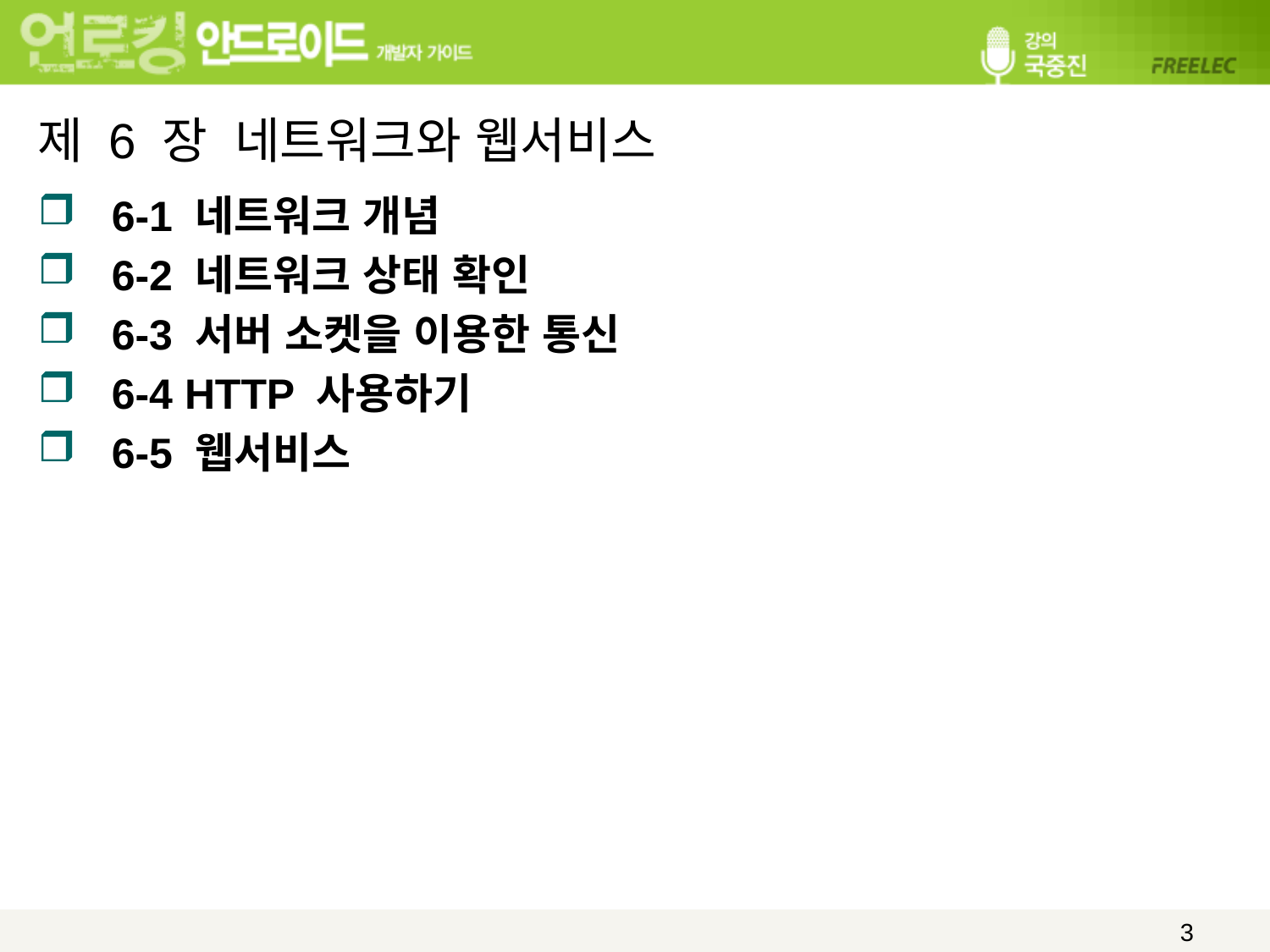

# 제 6 장  네트워크와 웹서비스
6-1 네트워크 개념
6-2 네트워크 상태 확인
6-3 서버 소켓을 이용한 통신
6-4 HTTP 사용하기
6-5 웹서비스
3